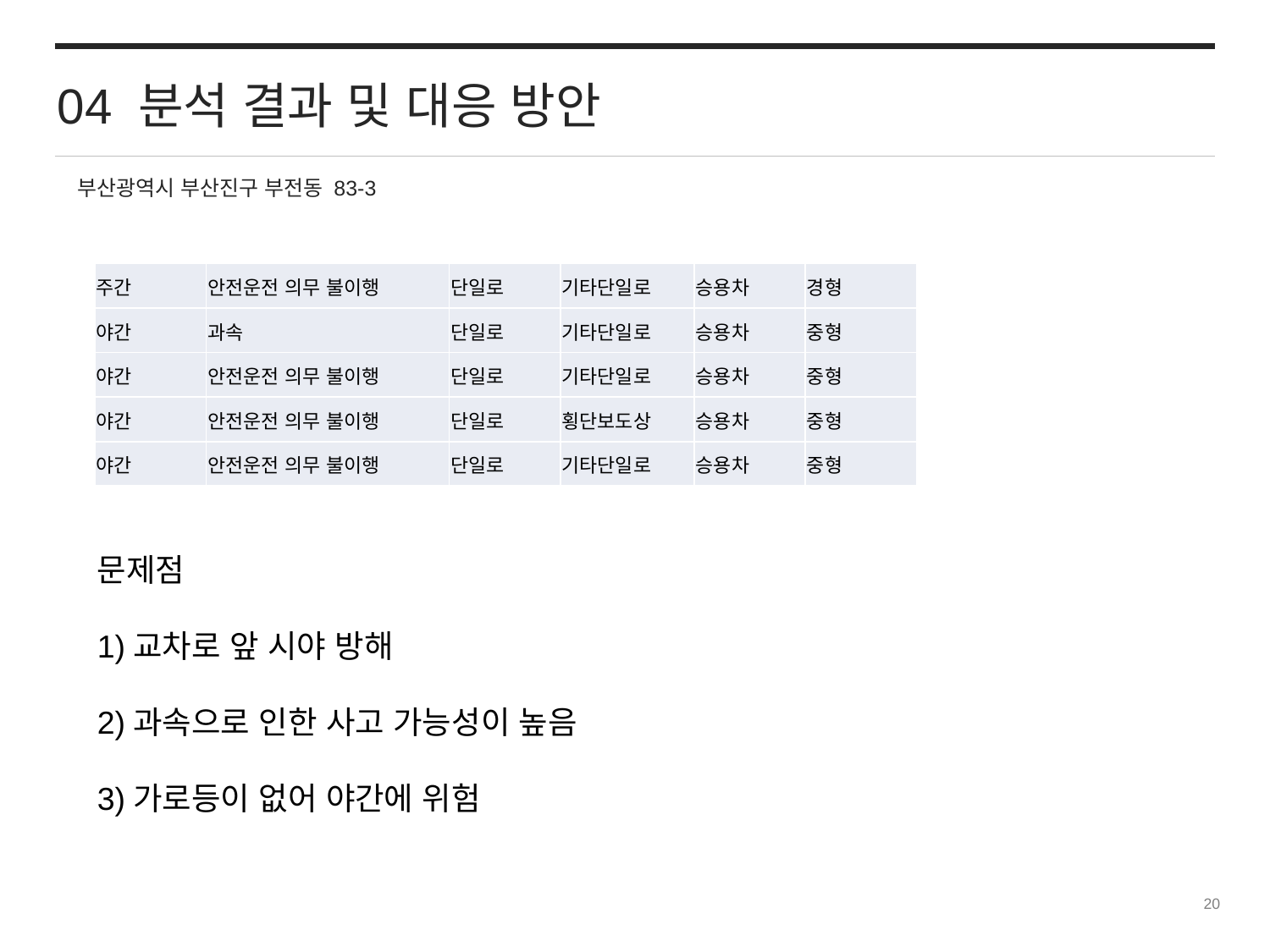

04 분석 결과 및 대응 방안
부산광역시 부산진구 부전동 83-3
| 주간 | 안전운전 의무 불이행 | 단일로 | 기타단일로 | 승용차 | 경형 |
| --- | --- | --- | --- | --- | --- |
| 야간 | 과속 | 단일로 | 기타단일로 | 승용차 | 중형 |
| 야간 | 안전운전 의무 불이행 | 단일로 | 기타단일로 | 승용차 | 중형 |
| 야간 | 안전운전 의무 불이행 | 단일로 | 횡단보도상 | 승용차 | 중형 |
| 야간 | 안전운전 의무 불이행 | 단일로 | 기타단일로 | 승용차 | 중형 |
문제점

1)교차로 앞 시야 방해

2)과속으로 인한 사고 가능성이 높음

3)가로등이 없어 야간에 위험